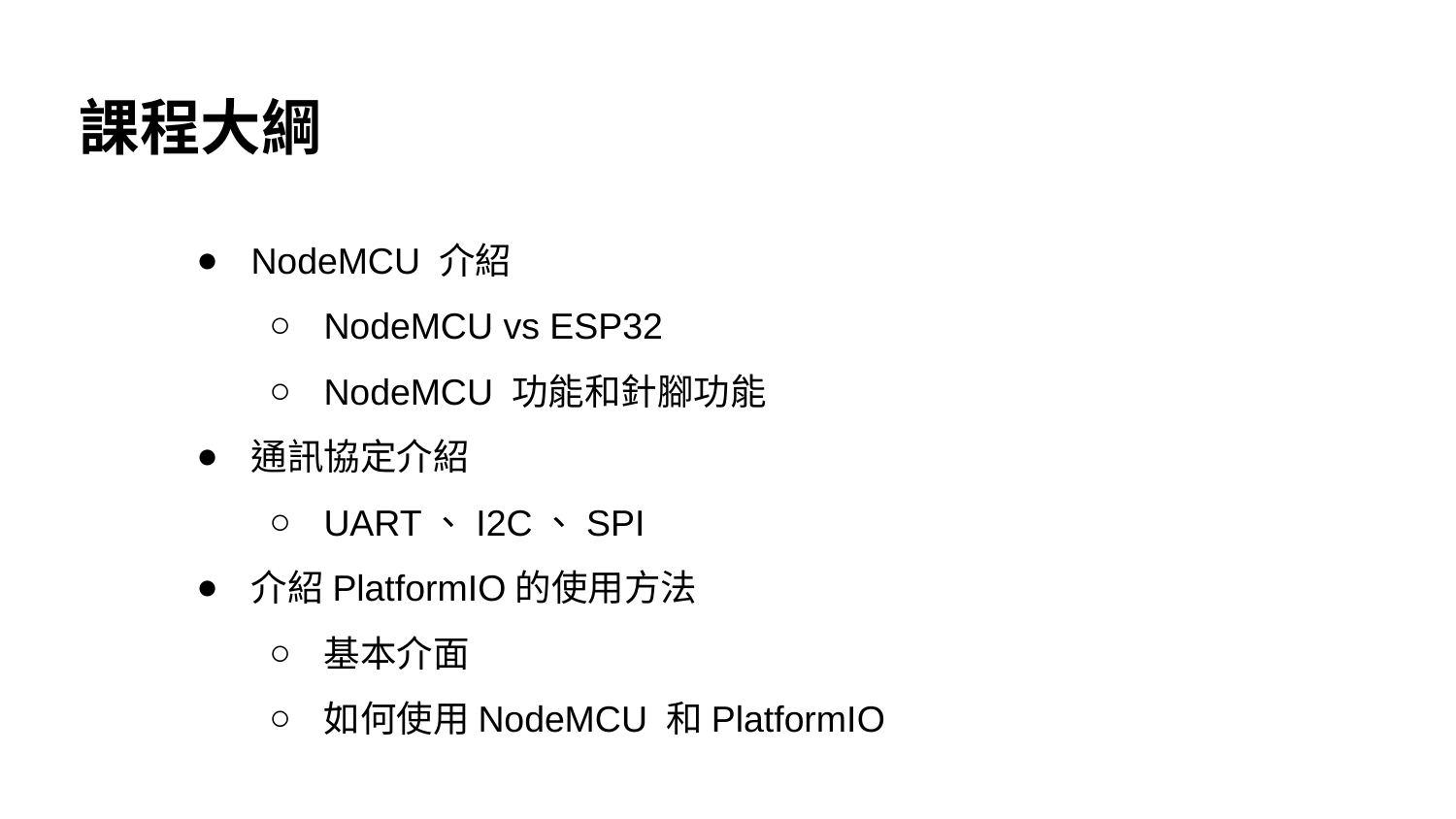

課程大綱
NodeMCU 介紹
NodeMCU vs ESP32
NodeMCU 功能和針腳功能
通訊協定介紹
UART、I2C、SPI
介紹PlatformIO的使用方法
基本介面
如何使用NodeMCU 和PlatformIO